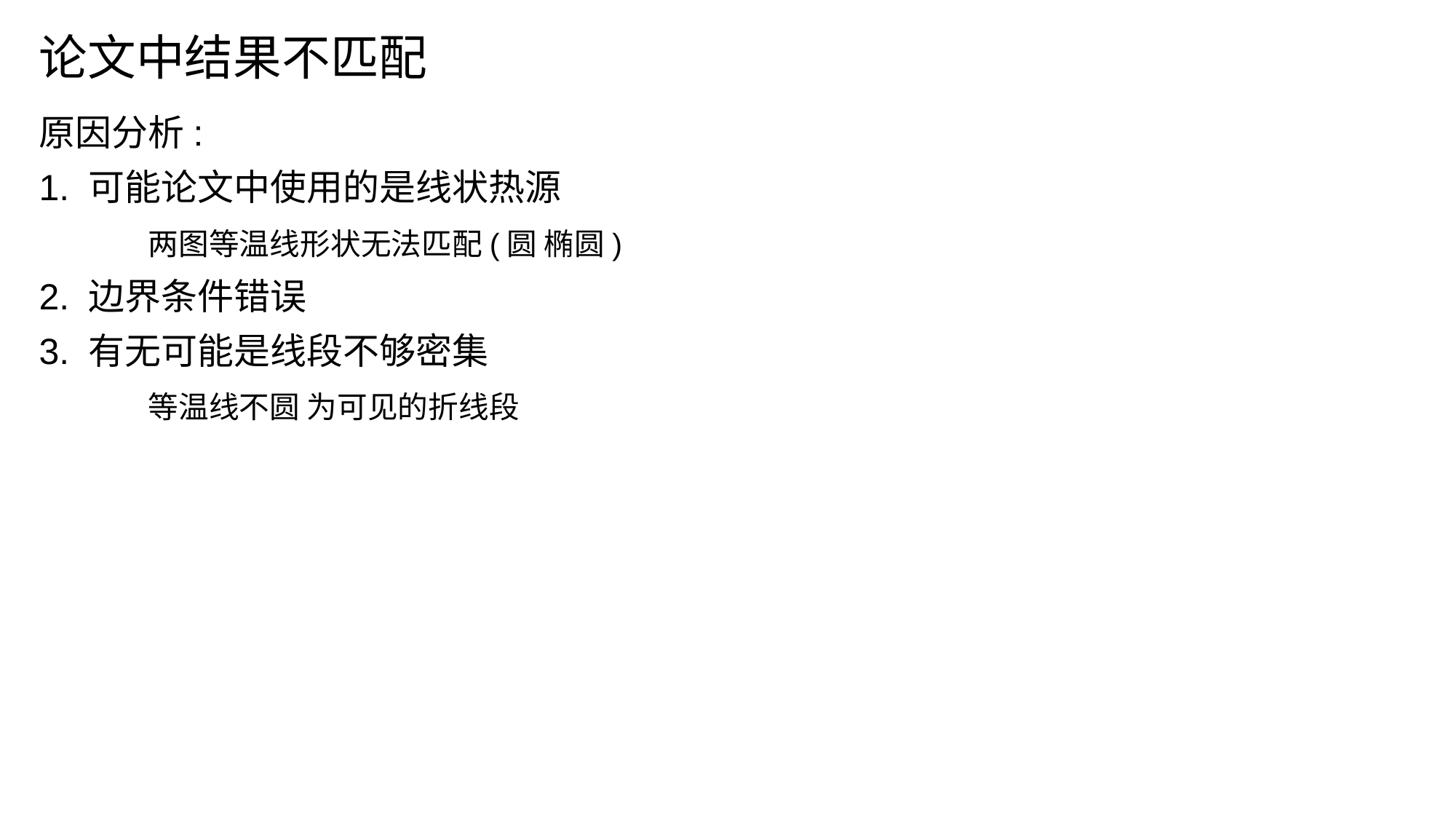

# 论文中结果不匹配
原因分析:
1. 可能论文中使用的是线状热源
	两图等温线形状无法匹配(圆 椭圆)
2. 边界条件错误
3. 有无可能是线段不够密集
	等温线不圆 为可见的折线段